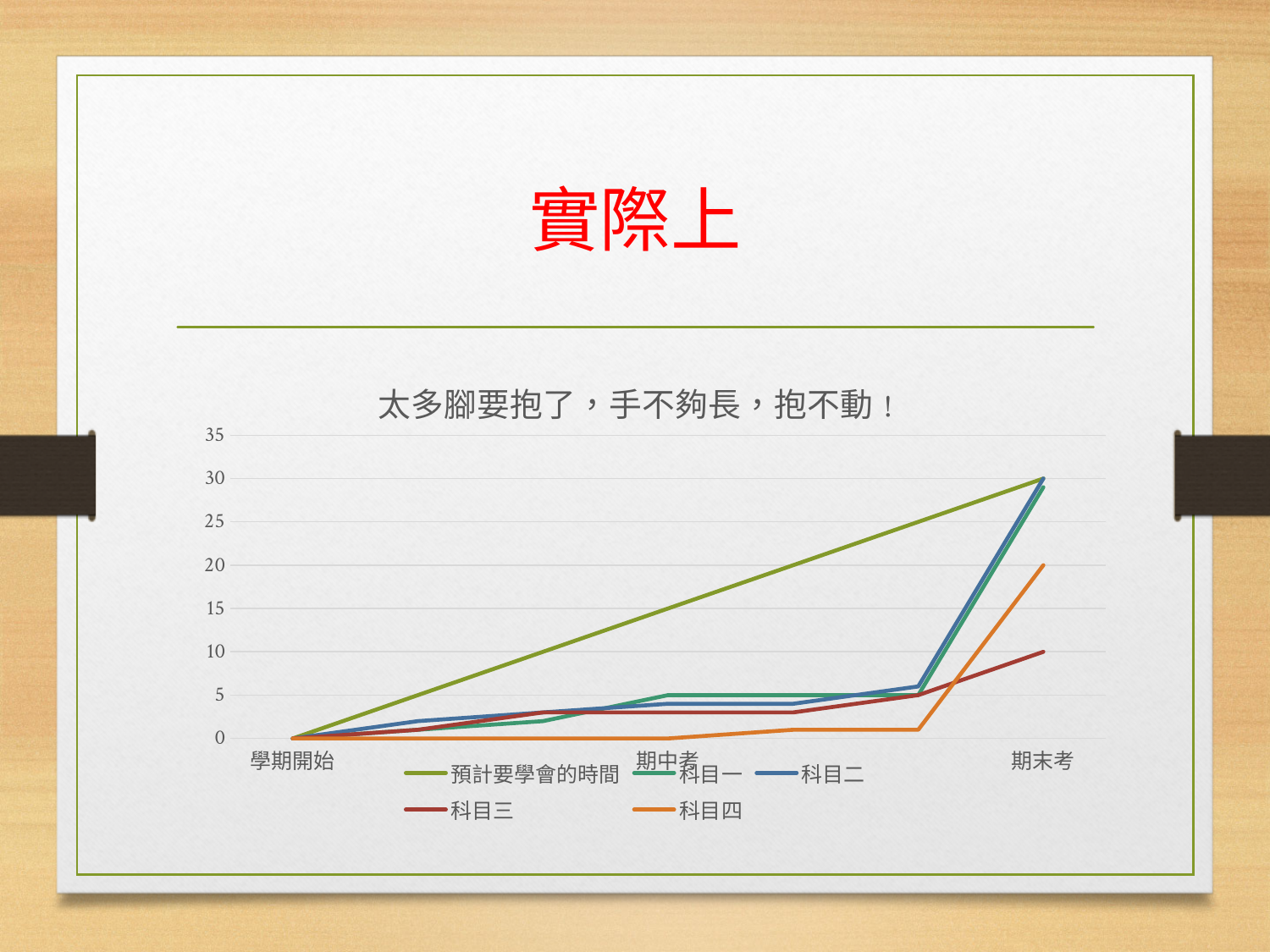

# 實際上

### Chart: 太多腳要抱了，手不夠長，抱不動!

| Category | 預計要學會的時間 | 科目一 | 科目二 | 科目三 | 科目四 |
|---|---|---|---|---|---|
| 學期開始 | 0.0 | 0.0 | 0.0 | 0.0 | 0.0 |
|  | 5.0 | 1.0 | 2.0 | 1.0 | 0.0 |
|  | 10.0 | 2.0 | 3.0 | 3.0 | 0.0 |
| 期中考 | 15.0 | 5.0 | 4.0 | 3.0 | 0.0 |
|  | 20.0 | 5.0 | 4.0 | 3.0 | 1.0 |
|  | 25.0 | 5.0 | 6.0 | 5.0 | 1.0 |
| 期末考 | 30.0 | 29.0 | 30.0 | 10.0 | 20.0 |